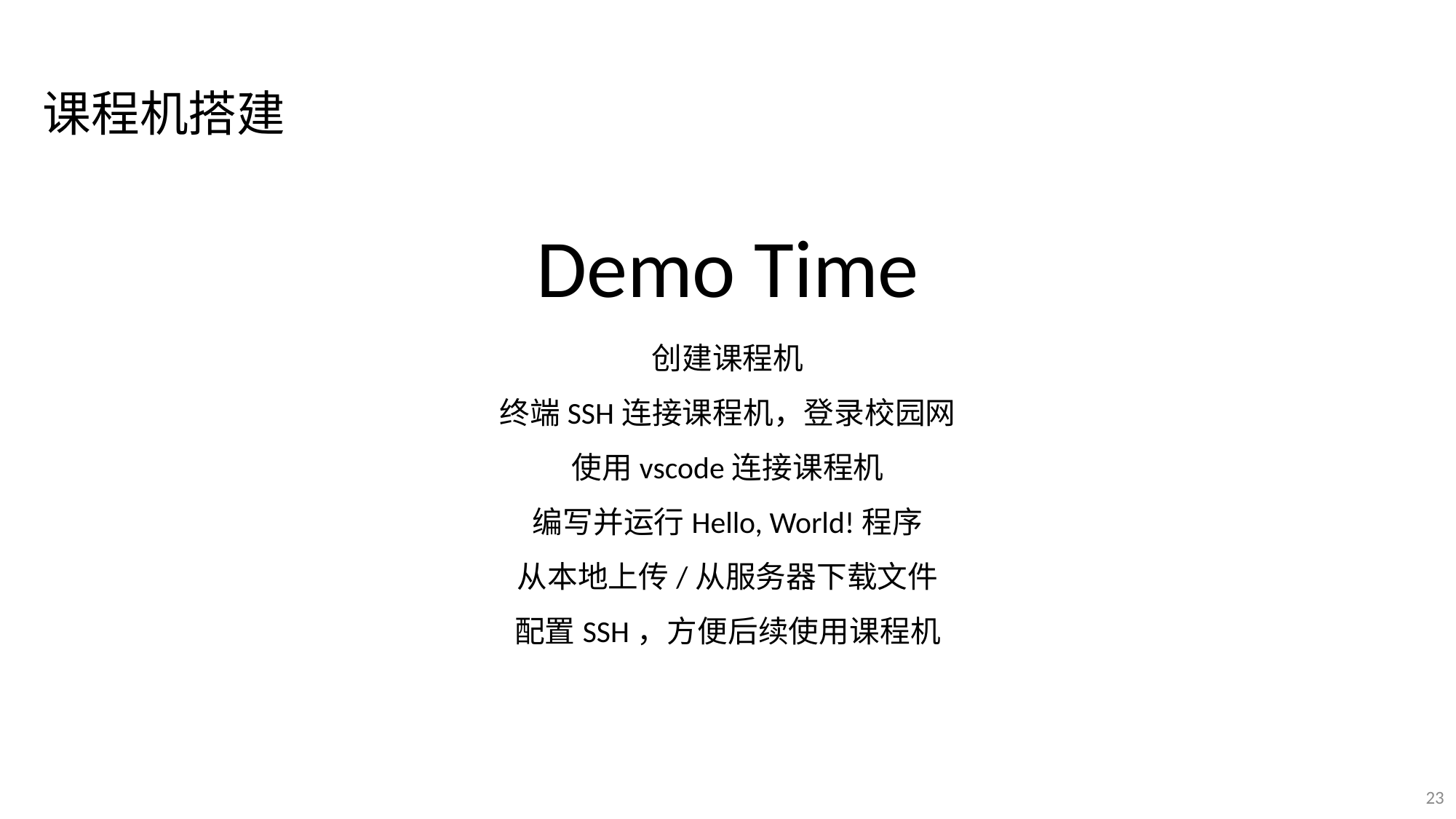

课程机搭建
Demo Time
创建课程机
终端SSH连接课程机，登录校园网
使用vscode连接课程机
编写并运行Hello, World!程序
从本地上传/从服务器下载文件
配置SSH，方便后续使用课程机
23